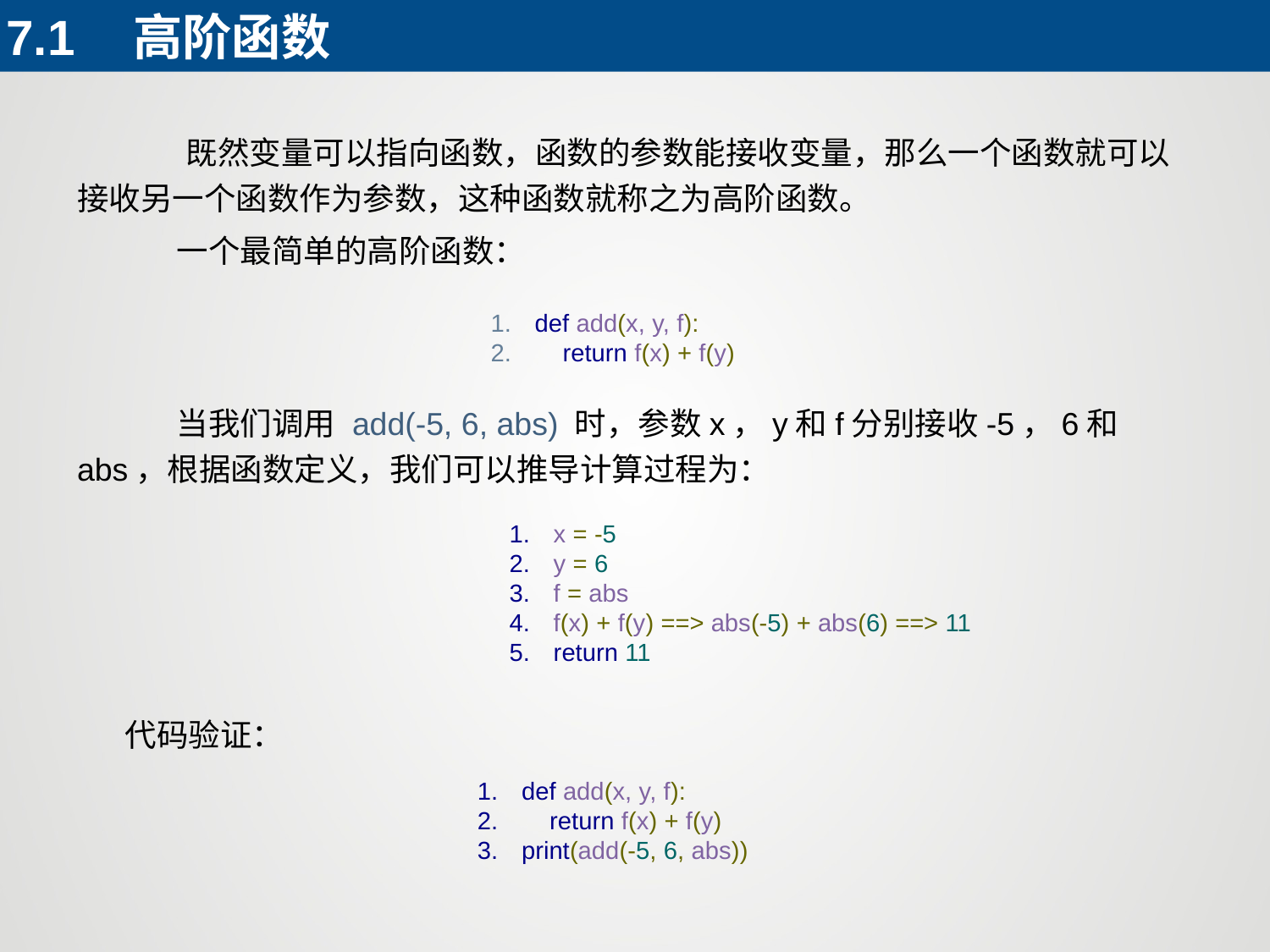

7.1	高阶函数
      既然变量可以指向函数，函数的参数能接收变量，那么一个函数就可以接收另一个函数作为参数，这种函数就称之为高阶函数。
     一个最简单的高阶函数：
def add(x, y, f):
    return f(x) + f(y)
     当我们调用 add(-5, 6, abs) 时，参数x，y和f分别接收-5，6和abs，根据函数定义，我们可以推导计算过程为：
x = -5
y = 6
f = abs
f(x) + f(y) ==> abs(-5) + abs(6) ==> 11
return 11
代码验证：
def add(x, y, f):
    return f(x) + f(y)
print(add(-5, 6, abs))